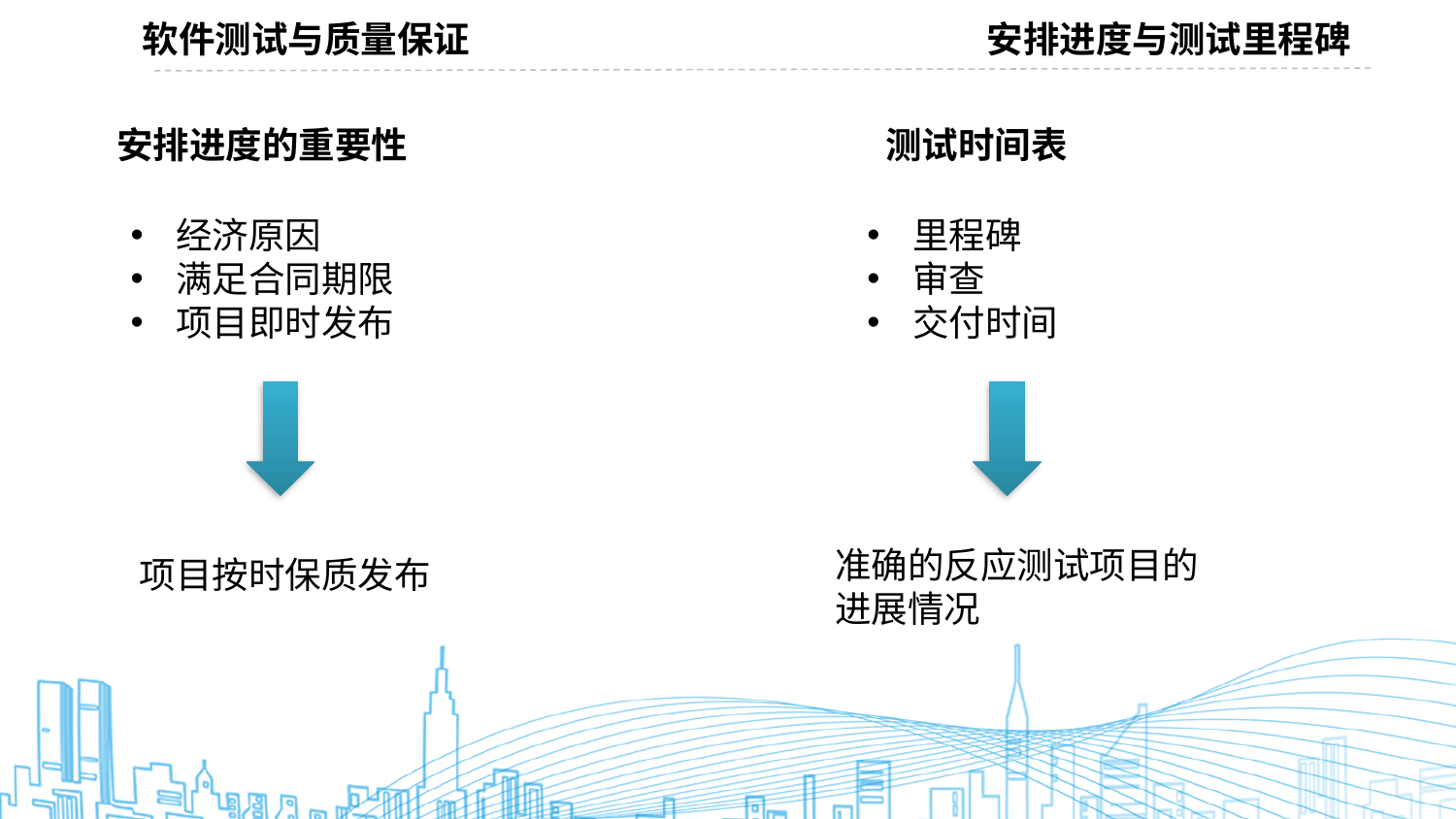

软件测试与质量保证
安排进度与测试里程碑
安排进度的重要性
测试时间表
经济原因
满足合同期限
项目即时发布
里程碑
审查
交付时间

准确的反应测试项目的进展情况
项目按时保质发布